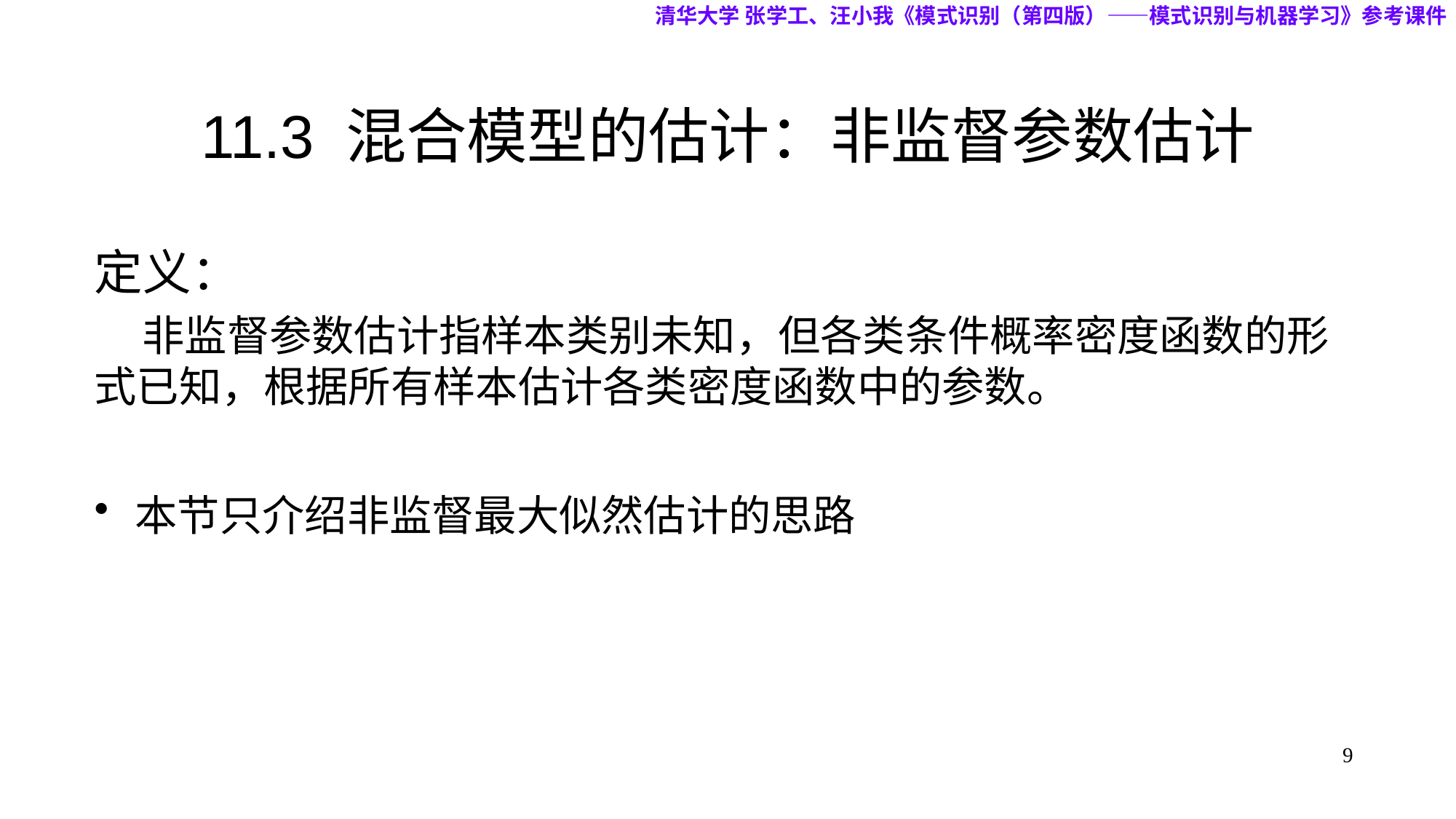

清华大学 张学工、汪小我《模式识别（第四版）——模式识别与机器学习》参考课件
# 11.3 混合模型的估计：非监督参数估计
定义：
    非监督参数估计指样本类别未知，但各类条件概率密度函数的形式已知，根据所有样本估计各类密度函数中的参数。

本节只介绍非监督最大似然估计的思路

9
9